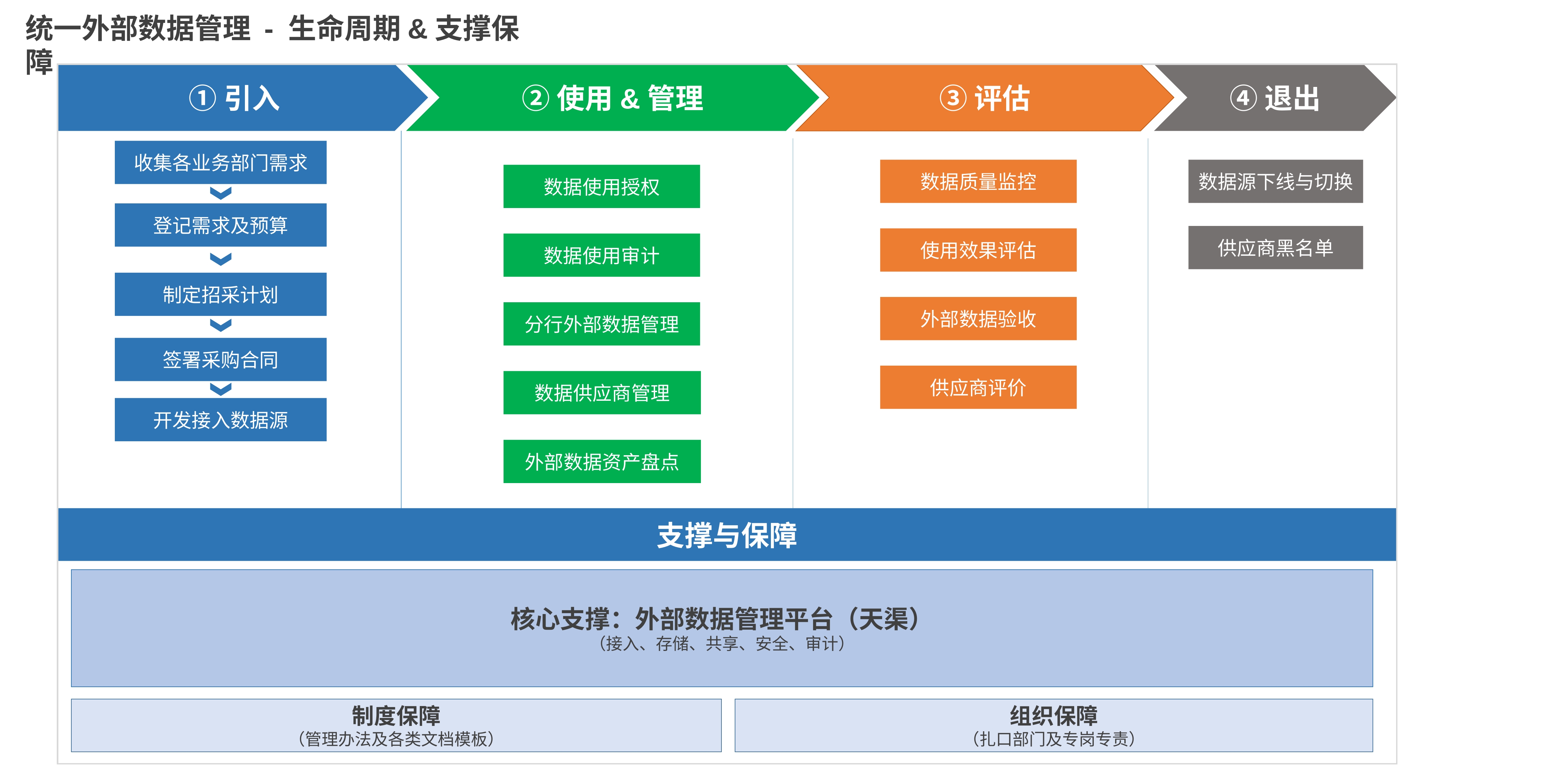

统一外部数据管理 - 生命周期&支撑保障

②使用&管理
③评估
④退出
①引入
收集各业务部门需求
数据质量监控
数据源下线与切换
数据使用授权

登记需求及预算
供应商黑名单
使用效果评估
数据使用审计

制定招采计划
外部数据验收
分行外部数据管理

签署采购合同
供应商评价
数据供应商管理

开发接入数据源
外部数据资产盘点
支撑与保障
核心支撑：外部数据管理平台（天渠）
（接入、存储、共享、安全、审计）
制度保障
（管理办法及各类文档模板）
组织保障
（扎口部门及专岗专责）